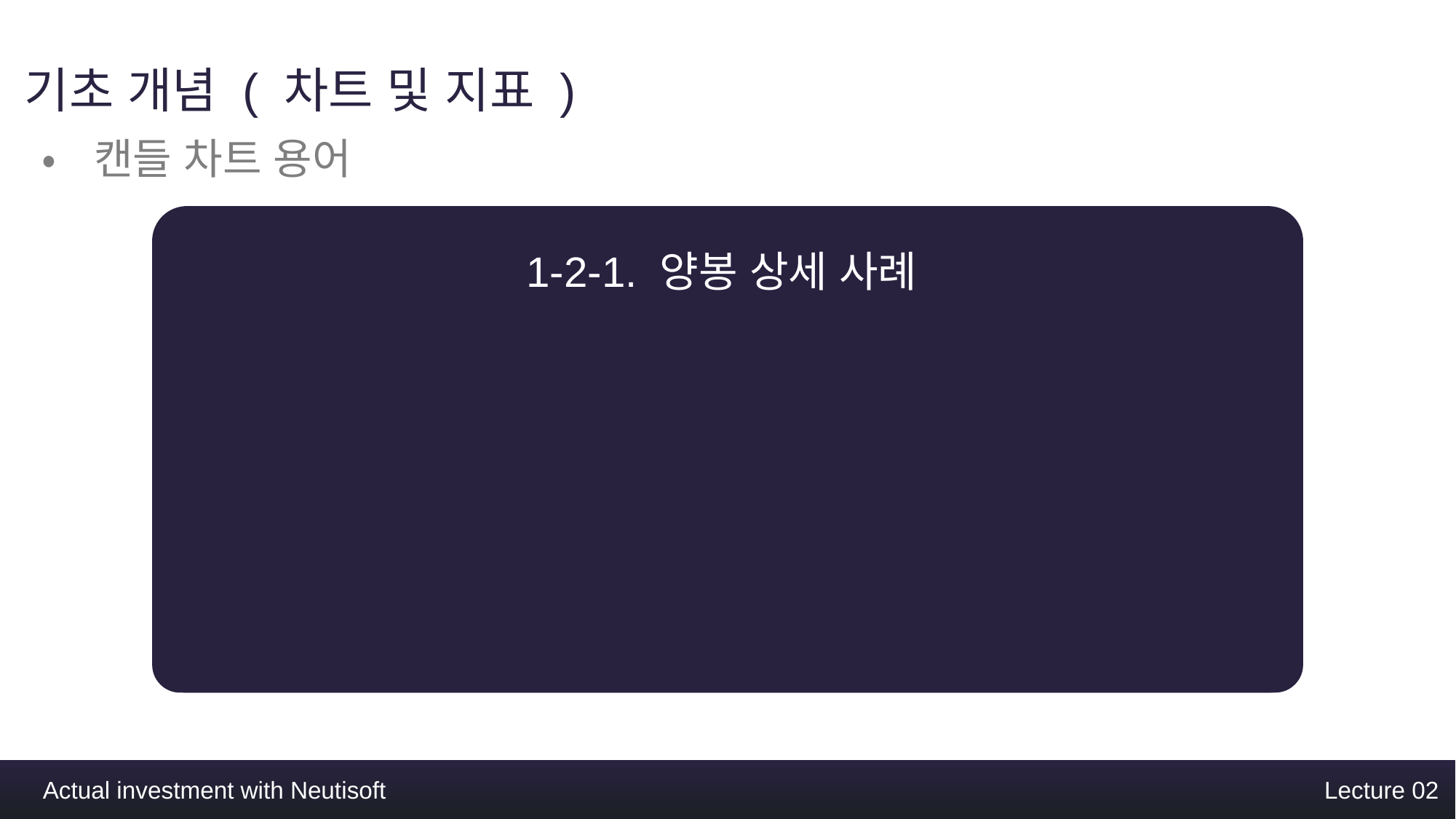

기초 개념 ( 차트 및 지표 )
•캔들 차트 용어

1-2-1. 양봉 상세 사례

Actual investment with Neutisoft
Lecture 02